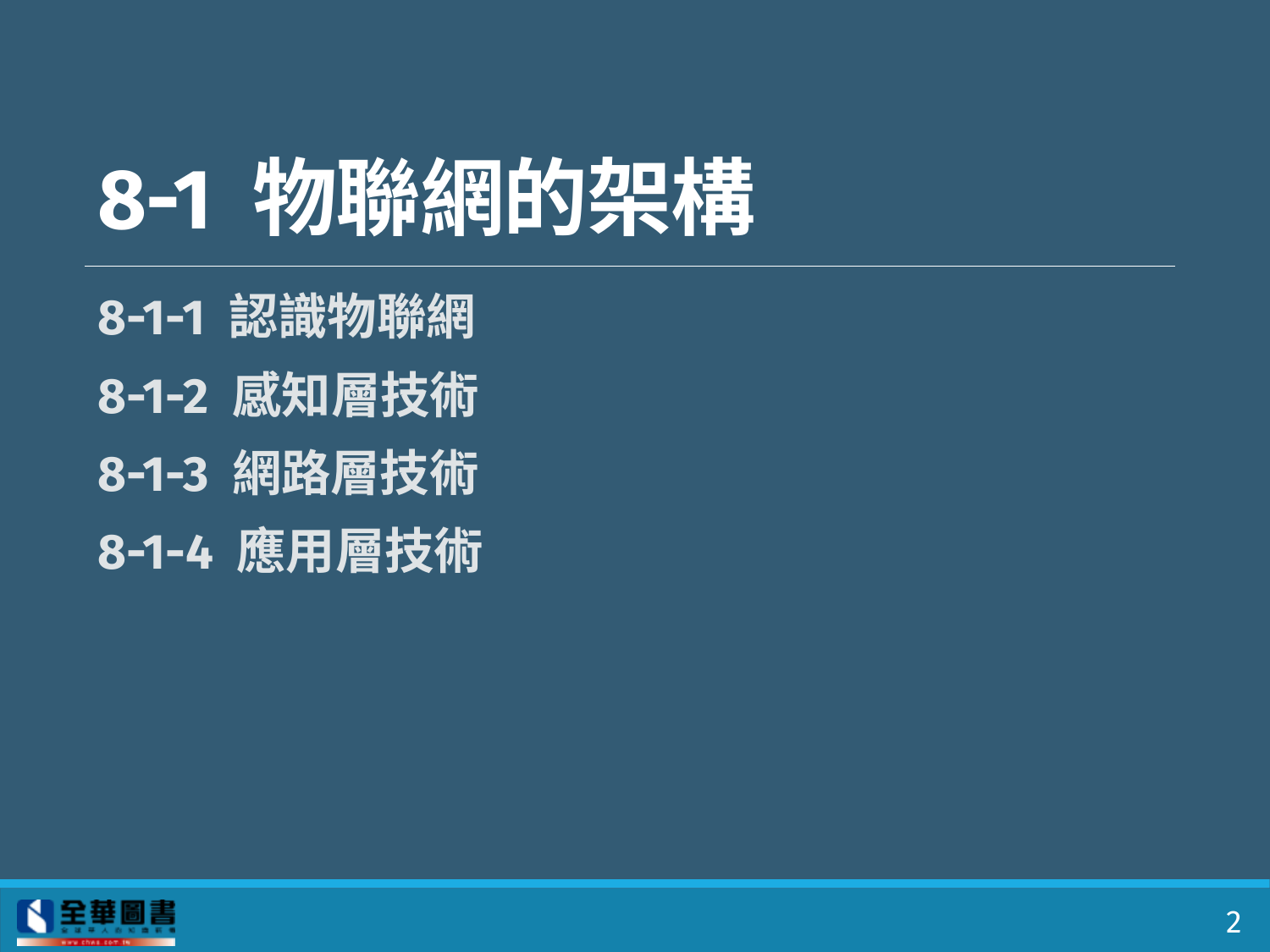

# 8-1 物聯網的架構
8-1-1 認識物聯網
8-1-2 感知層技術
8-1-3 網路層技術
8-1-4 應用層技術
2